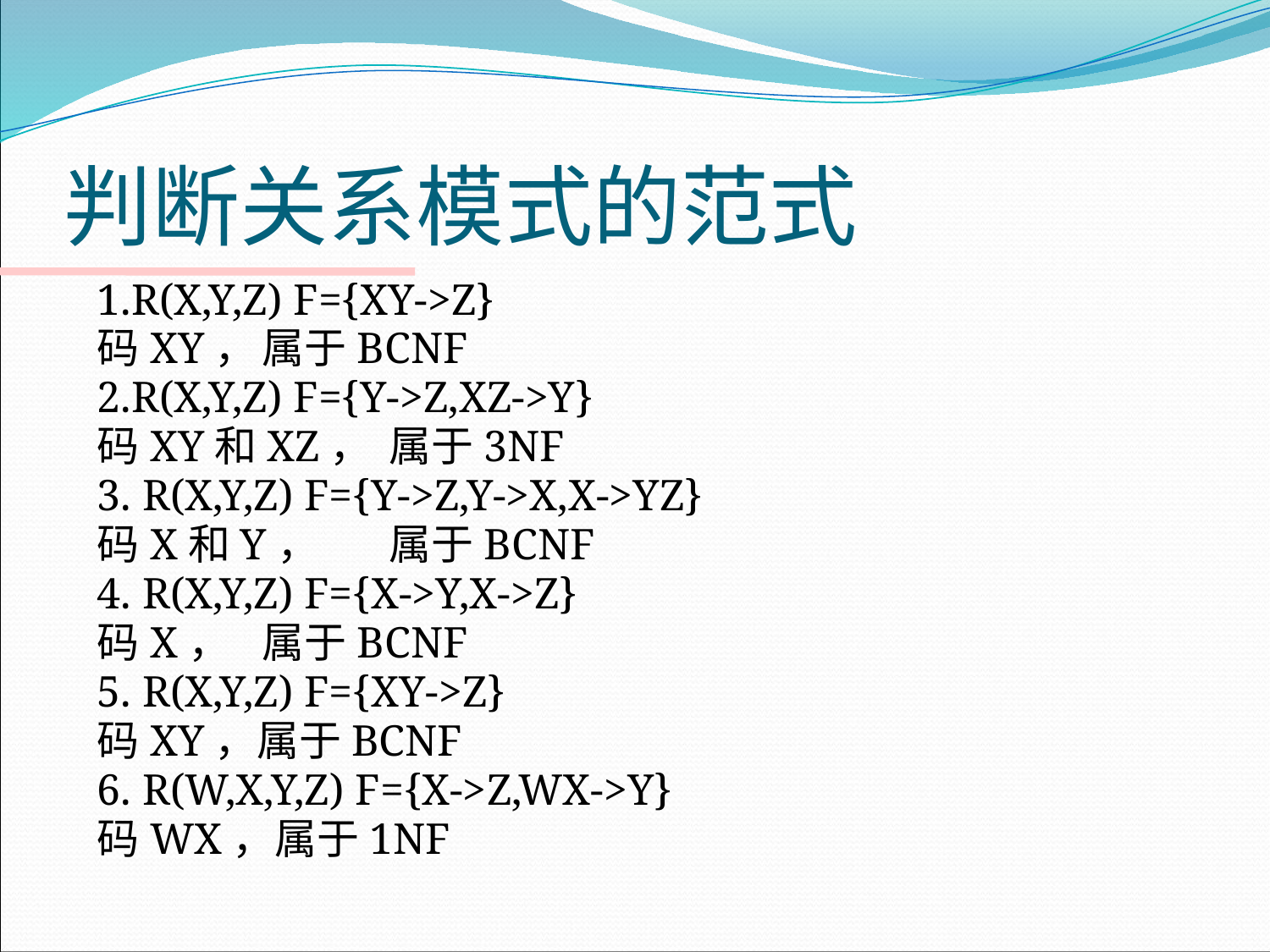

# 判断关系模式的范式
1.R(X,Y,Z) F={XY->Z}
码XY，	属于BCNF
2.R(X,Y,Z) F={Y->Z,XZ->Y}
码XY和XZ，	属于3NF
3. R(X,Y,Z) F={Y->Z,Y->X,X->YZ}
码X和Y，	属于BCNF
4. R(X,Y,Z) F={X->Y,X->Z}
码X，	属于BCNF
5. R(X,Y,Z) F={XY->Z}
码XY，属于BCNF
6. R(W,X,Y,Z) F={X->Z,WX->Y}
码WX，属于1NF

660